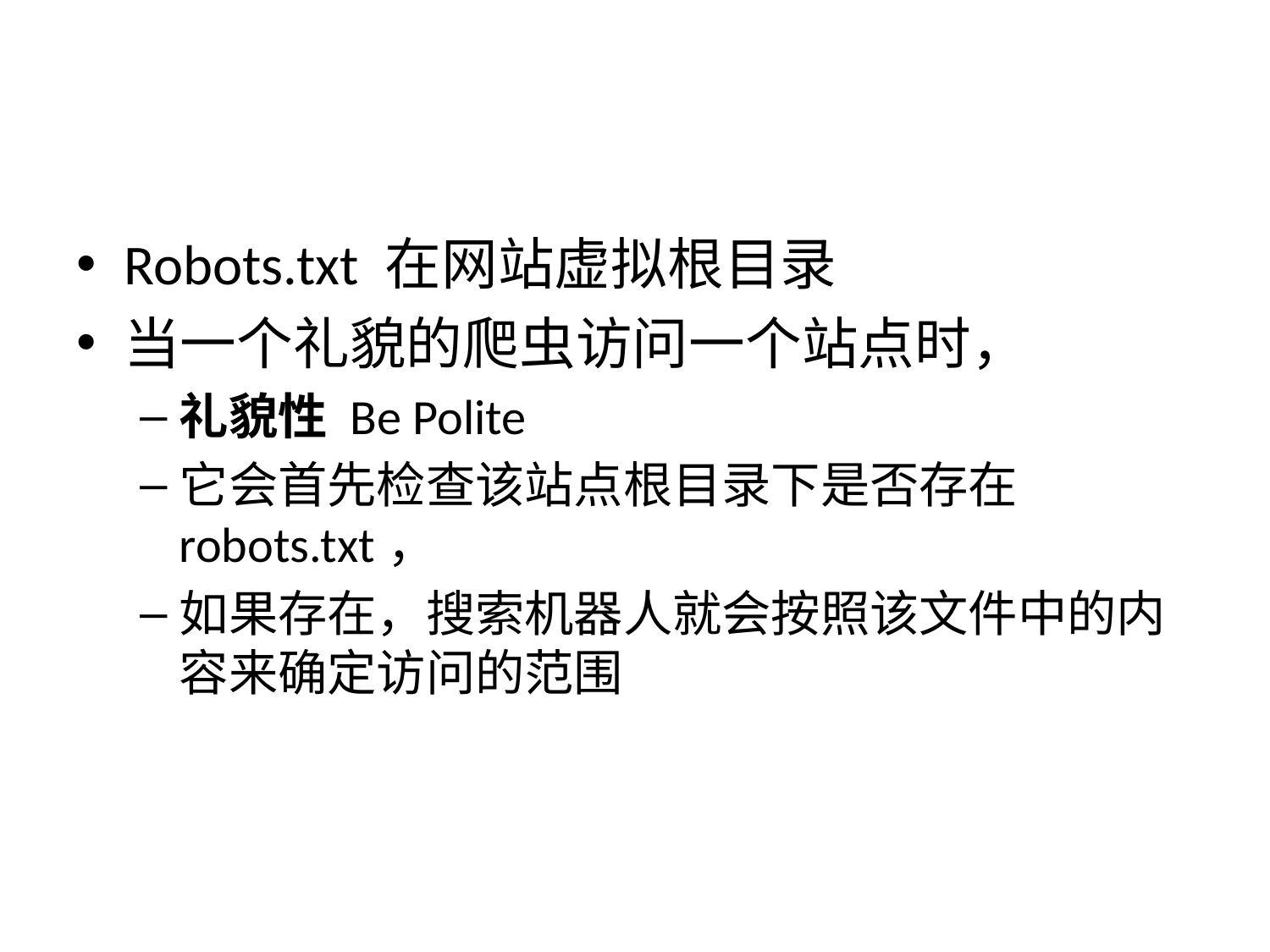

#
Robots.txt 在网站虚拟根目录
当一个礼貌的爬虫访问一个站点时，
礼貌性 Be Polite
它会首先检查该站点根目录下是否存在robots.txt，
如果存在，搜索机器人就会按照该文件中的内容来确定访问的范围